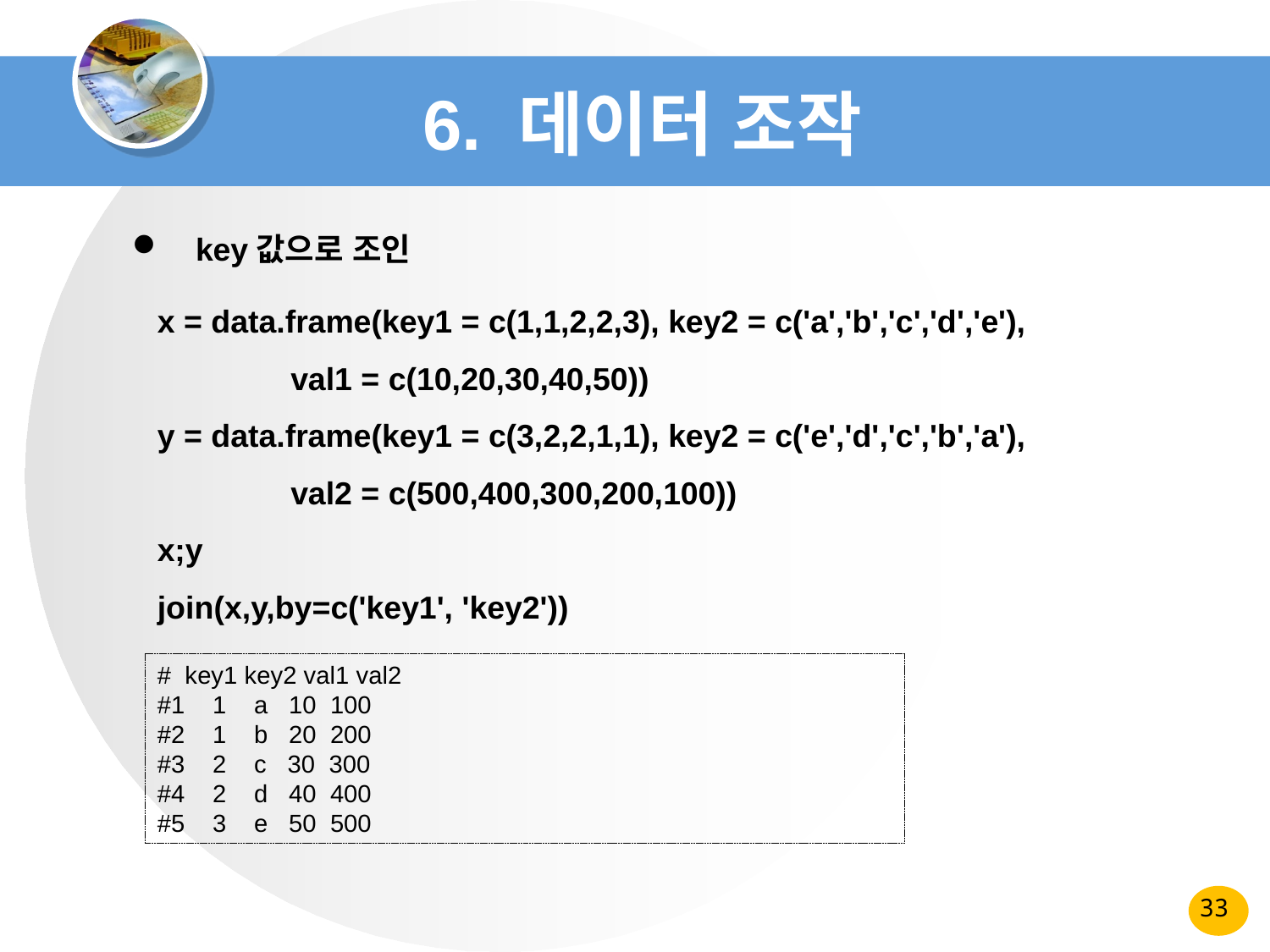

# 6. 데이터 조작
key값으로 조인
x = data.frame(key1 = c(1,1,2,2,3), key2 = c('a','b','c','d','e'),
               val1 = c(10,20,30,40,50))
y = data.frame(key1 = c(3,2,2,1,1), key2 = c('e','d','c','b','a'),
               val2 = c(500,400,300,200,100))
x;y
join(x,y,by=c('key1', 'key2'))
#  key1 key2 val1 val2
#1    1    a   10  100
#2    1    b   20  200
#3    2    c   30  300
#4    2    d   40  400
#5    3    e   50  500
33